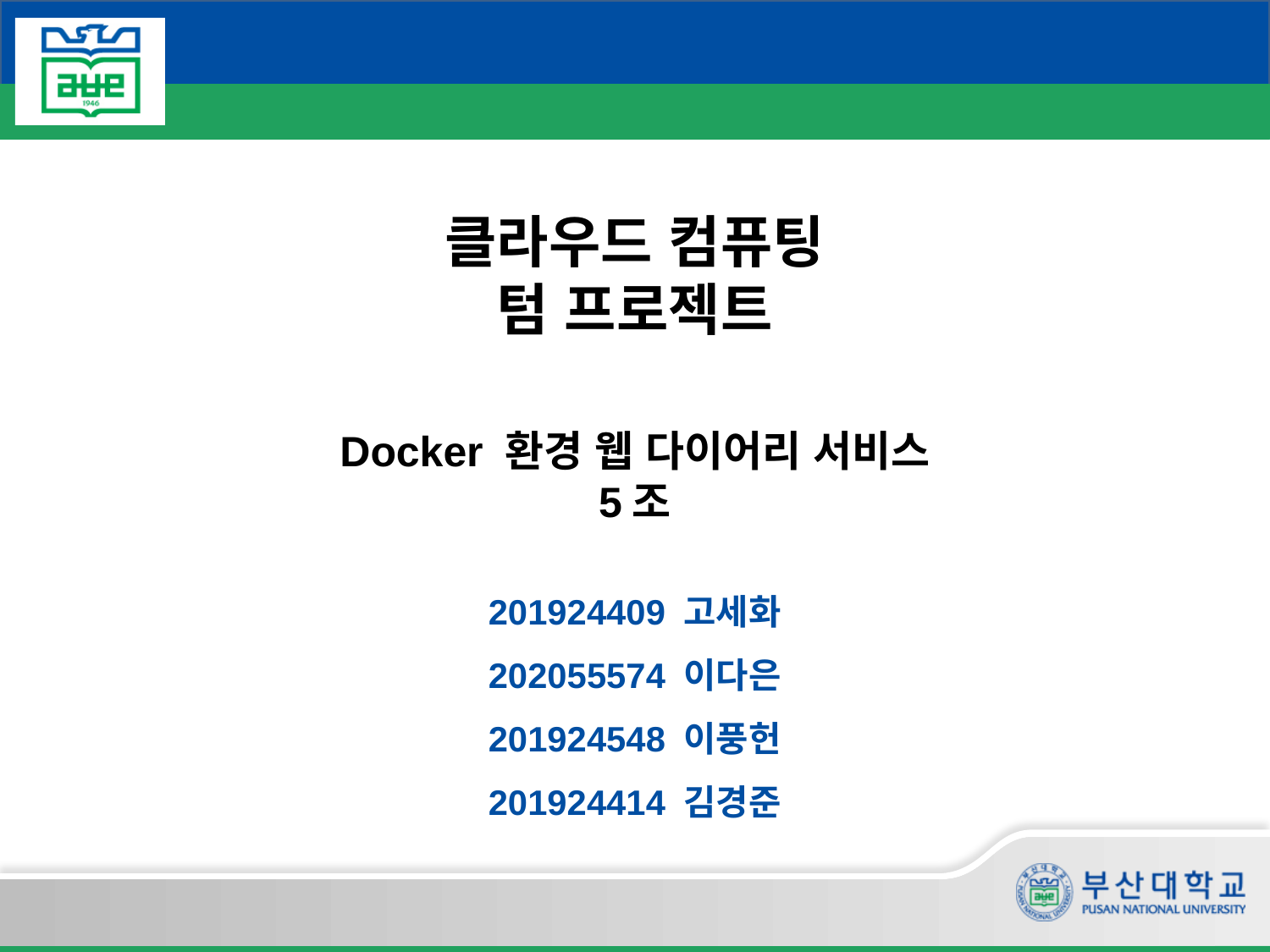

# 클라우드 컴퓨팅 텀 프로젝트

Docker 환경 웹 다이어리 서비스
5조
201924409 고세화
202055574 이다은
201924548 이풍헌
201924414 김경준